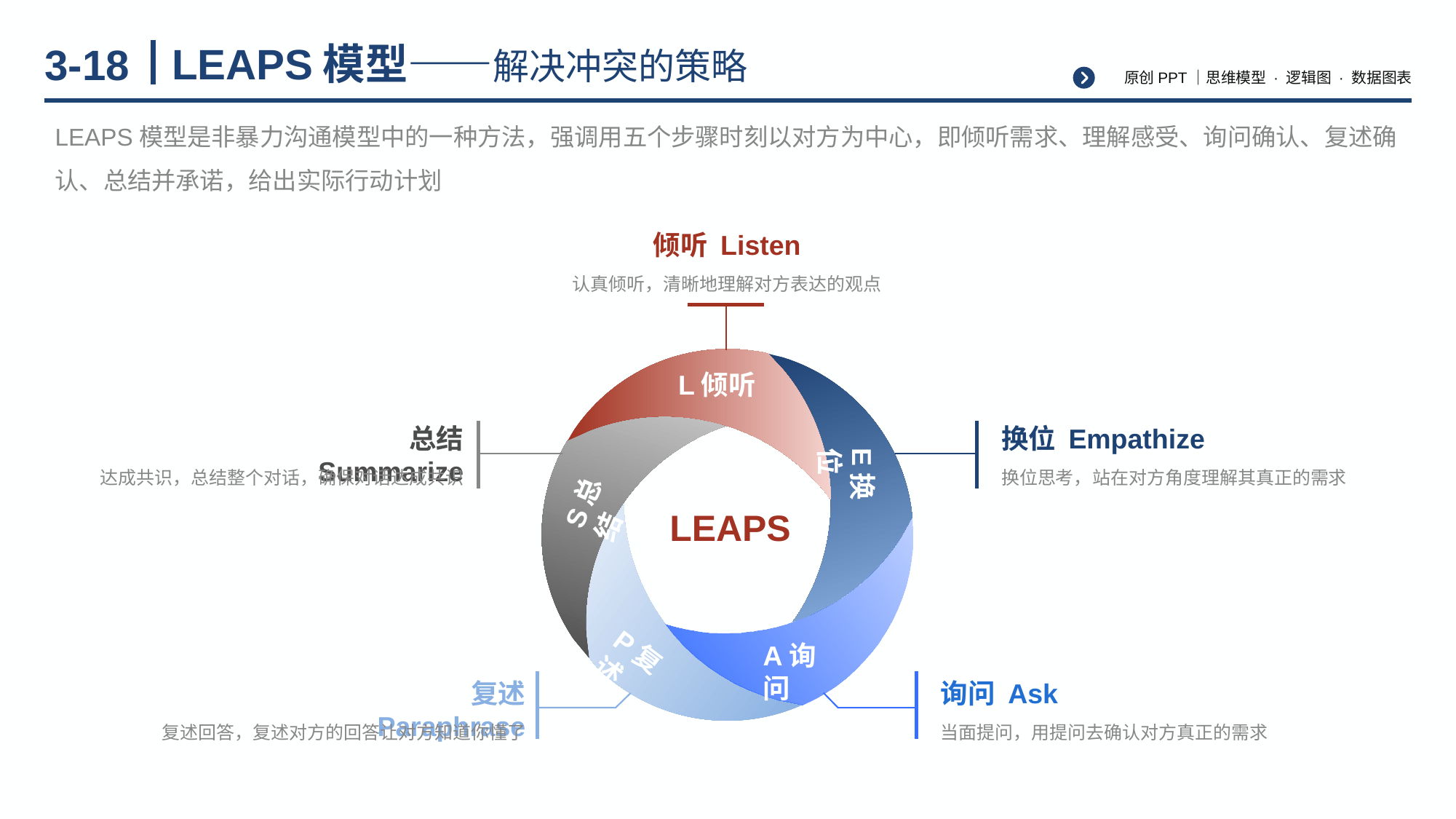

# LEAPS模型——解决冲突的策略
3-18
LEAPS模型是非暴力沟通模型中的一种方法，强调用五个步骤时刻以对方为中心，即倾听需求、理解感受、询问确认、复述确认、总结并承诺，给出实际行动计划
倾听 Listen
认真倾听，清晰地理解对方表达的观点

LEAPS

L倾听
E换位
S总结
A询问
P复述
总结 Summarize
达成共识，总结整个对话，确保对话达成共识
换位 Empathize
换位思考，站在对方角度理解其真正的需求
复述 Paraphrase
复述回答，复述对方的回答让对方知道你懂了
询问 Ask
当面提问，用提问去确认对方真正的需求